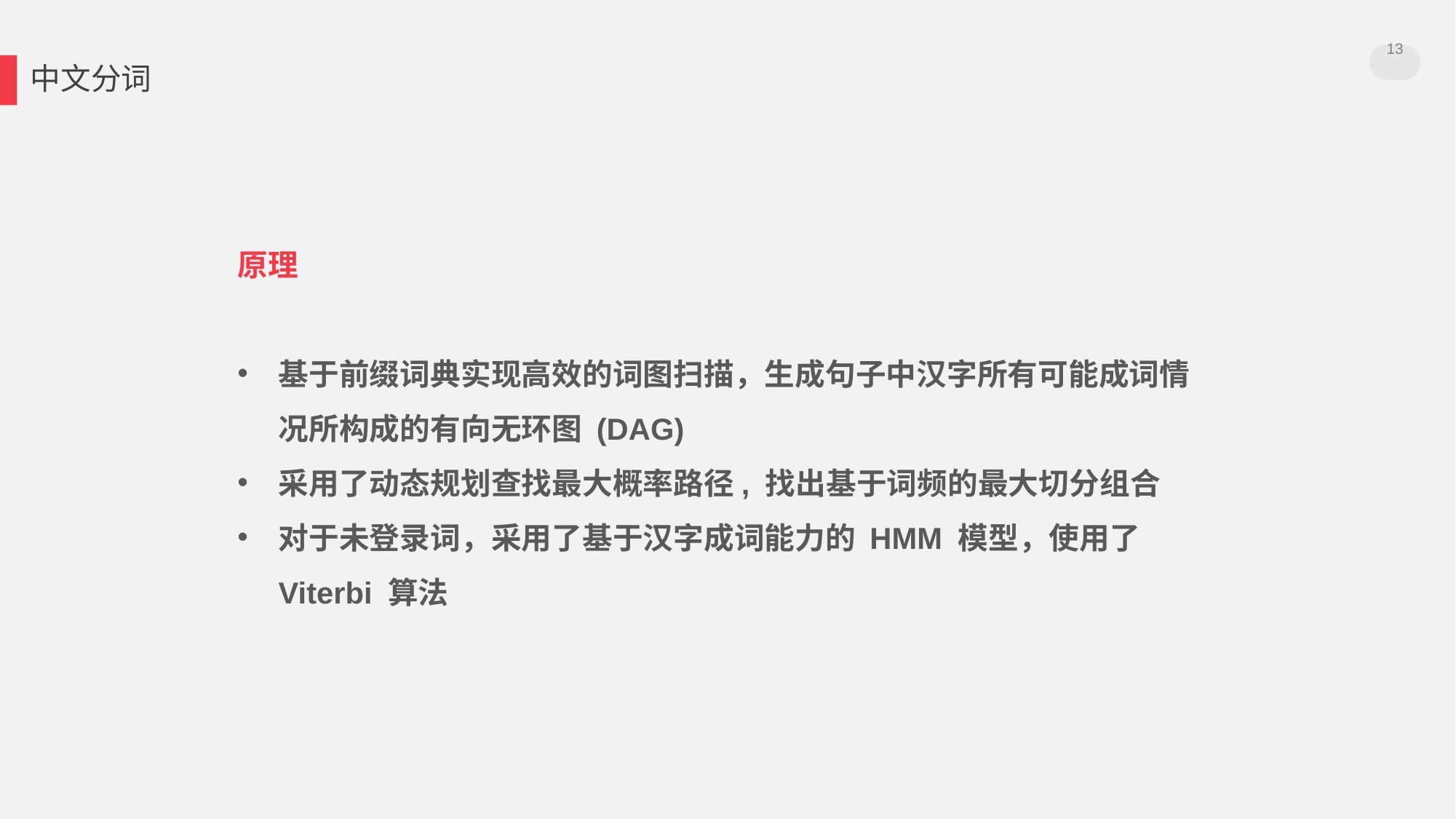

13
中文分词
原理

基于前缀词典实现高效的词图扫描，生成句子中汉字所有可能成词情况所构成的有向无环图 (DAG)
采用了动态规划查找最大概率路径, 找出基于词频的最大切分组合
对于未登录词，采用了基于汉字成词能力的 HMM 模型，使用了 Viterbi 算法